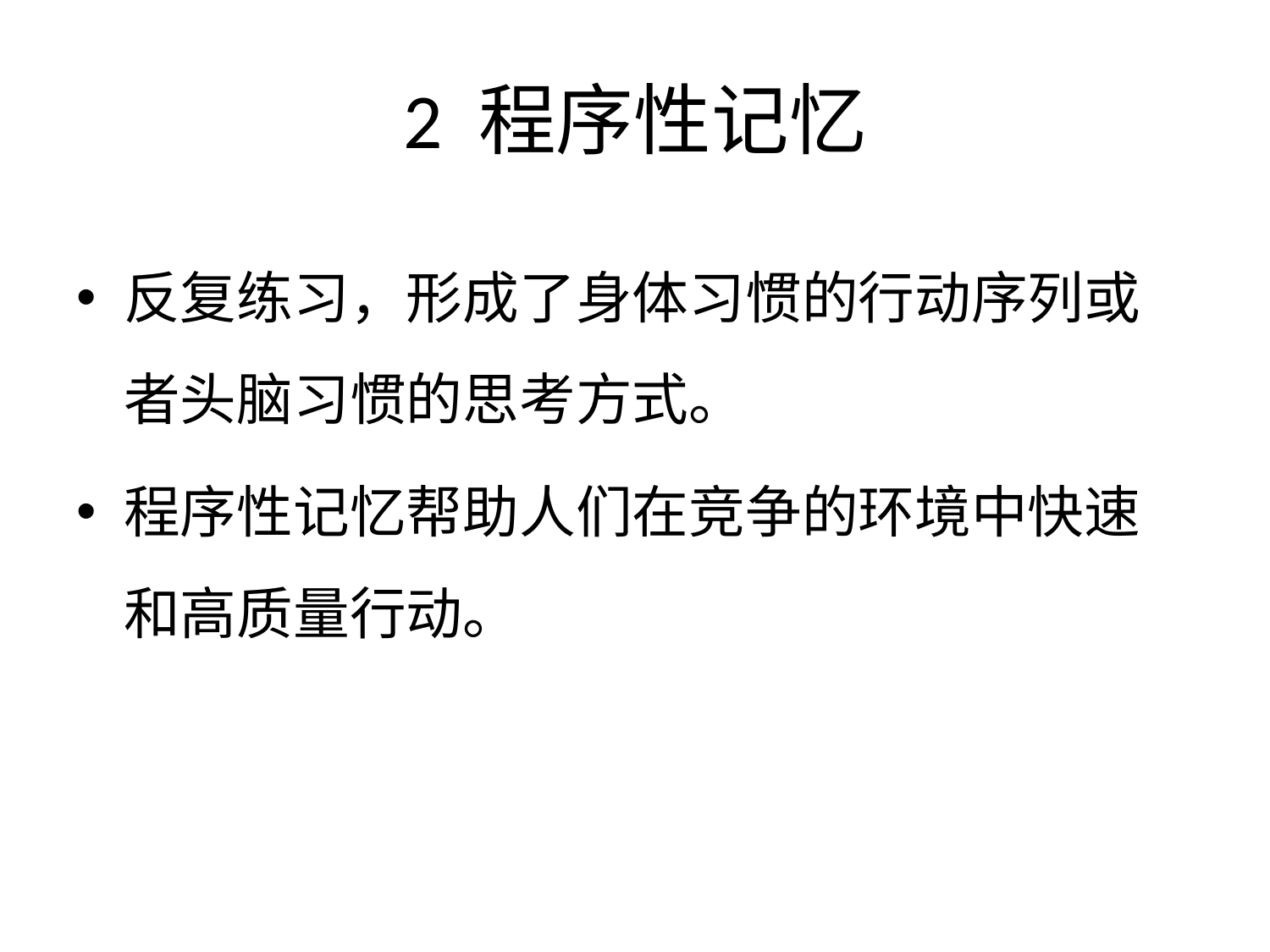

# 2 程序性记忆
反复练习，形成了身体习惯的行动序列或者头脑习惯的思考方式。
程序性记忆帮助人们在竞争的环境中快速和高质量行动。